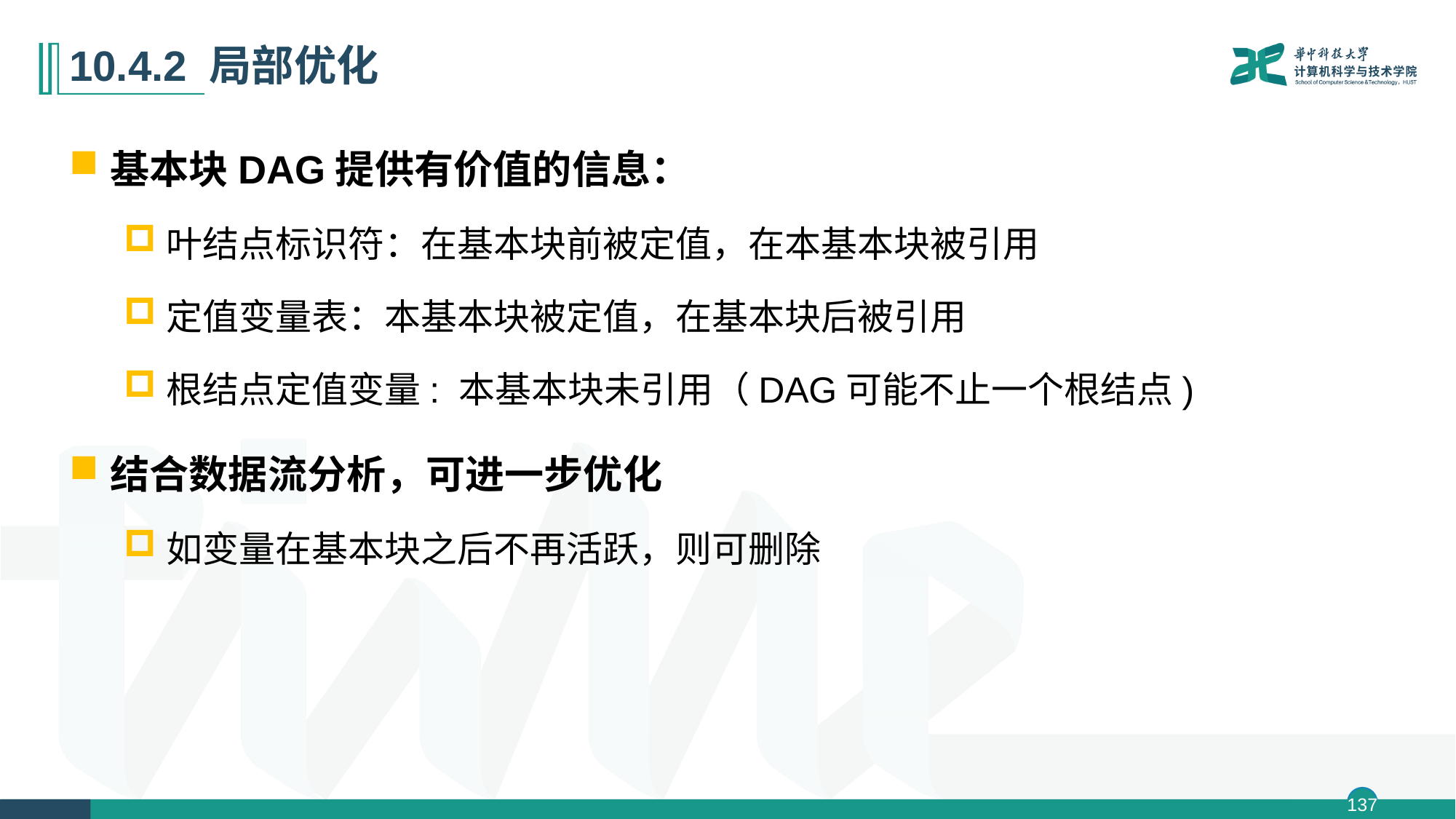

# 10.4.2 局部优化
基本块DAG提供有价值的信息：
叶结点标识符：在基本块前被定值，在本基本块被引用
定值变量表：本基本块被定值，在基本块后被引用
根结点定值变量: 本基本块未引用（DAG可能不止一个根结点)
结合数据流分析，可进一步优化
如变量在基本块之后不再活跃，则可删除